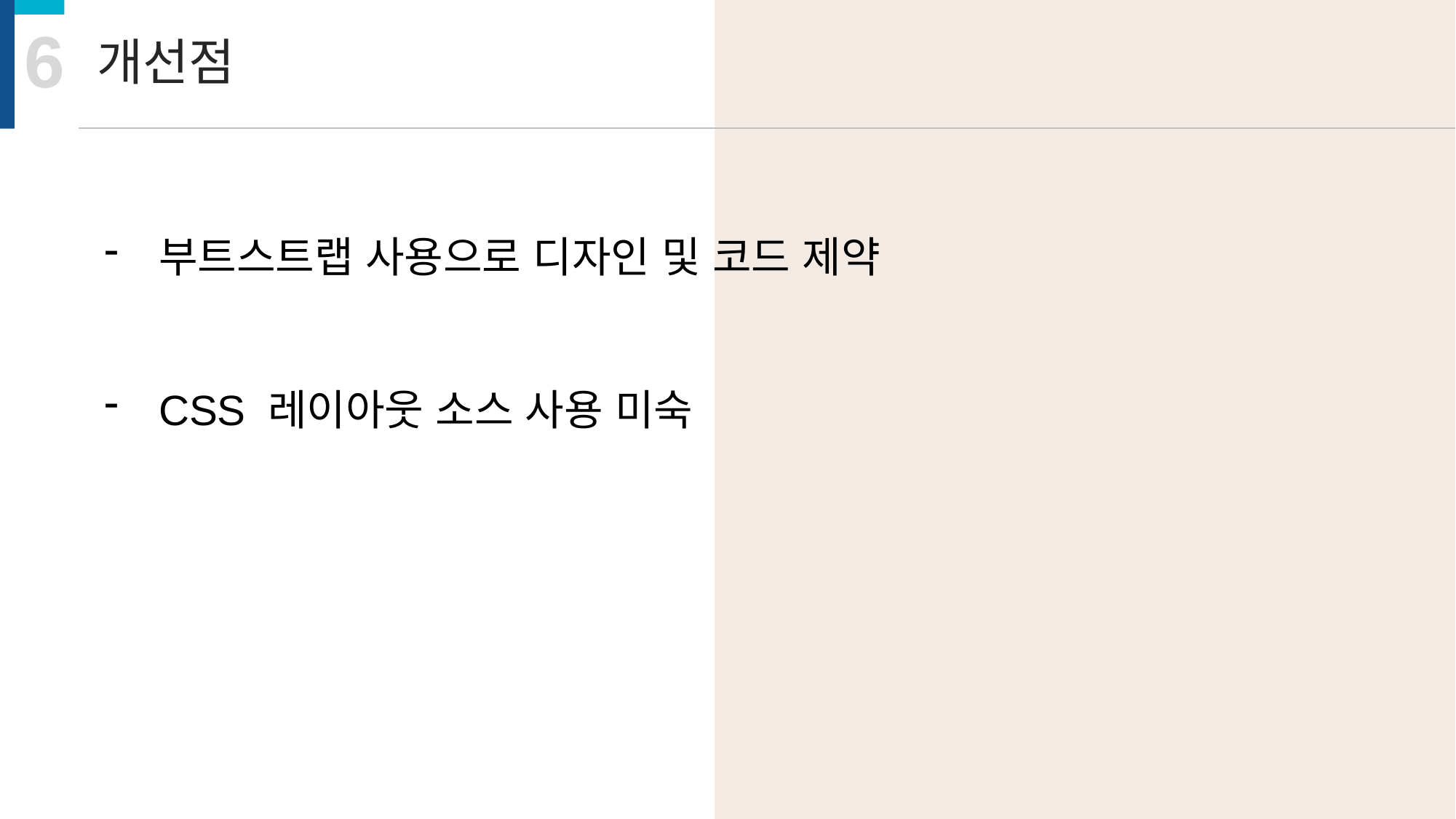

6
개선점

부트스트랩 사용으로 디자인 및 코드 제약

CSS 레이아웃 소스 사용 미숙